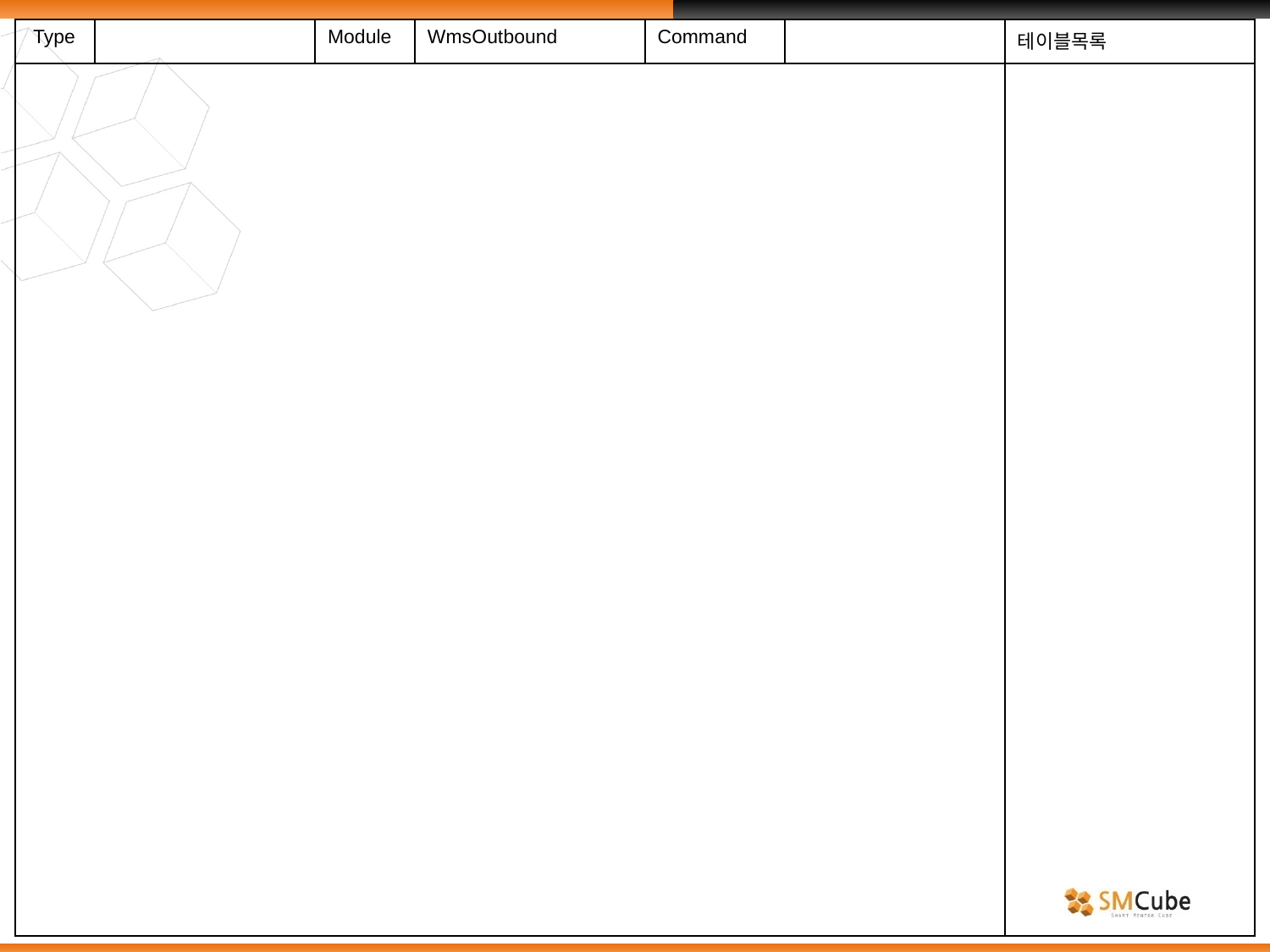

| Type |  | Module | WmsOutbound | Command |  | 테이블목록 |
| --- | --- | --- | --- | --- | --- | --- |
|  |  |  |  |  |  |  |